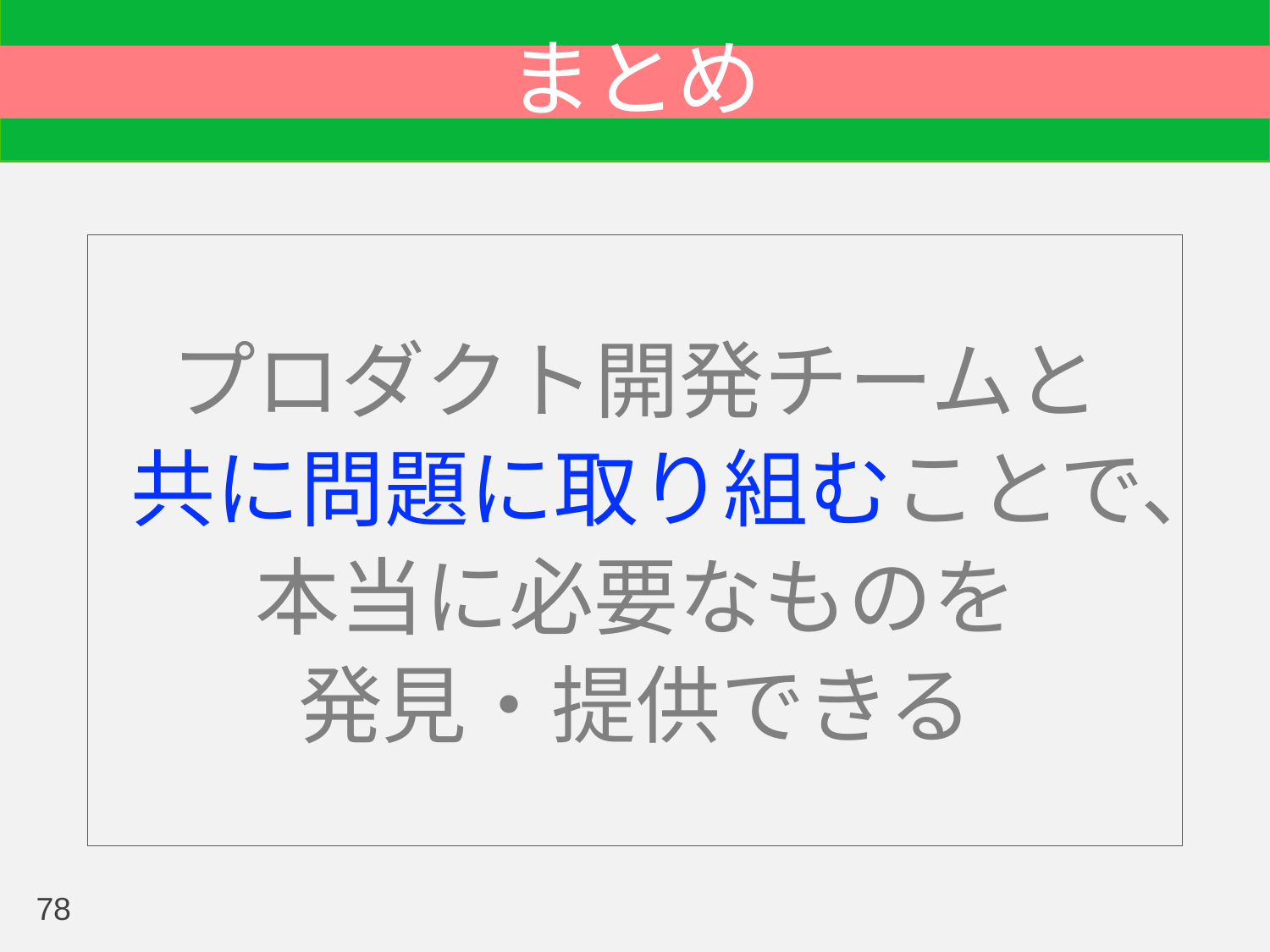

# まとめ
プロダクト開発チームと
共に問題に取り組むことで、
本当に必要なものを
発見・提供できる
78